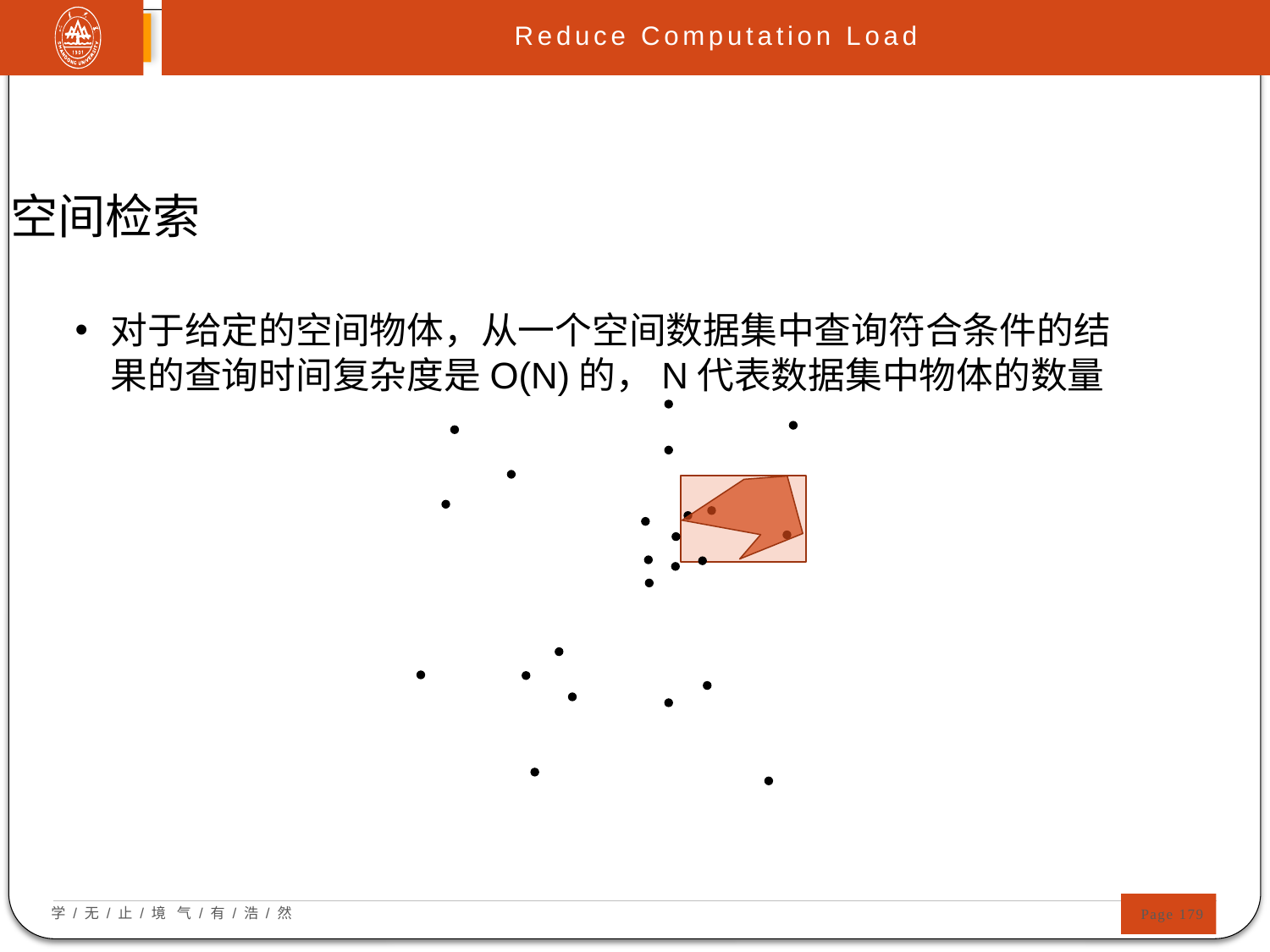

Reduce Computation Load
空间检索
对于给定的空间物体，从一个空间数据集中查询符合条件的结果的查询时间复杂度是O(N)的，N代表数据集中物体的数量

  Page 179